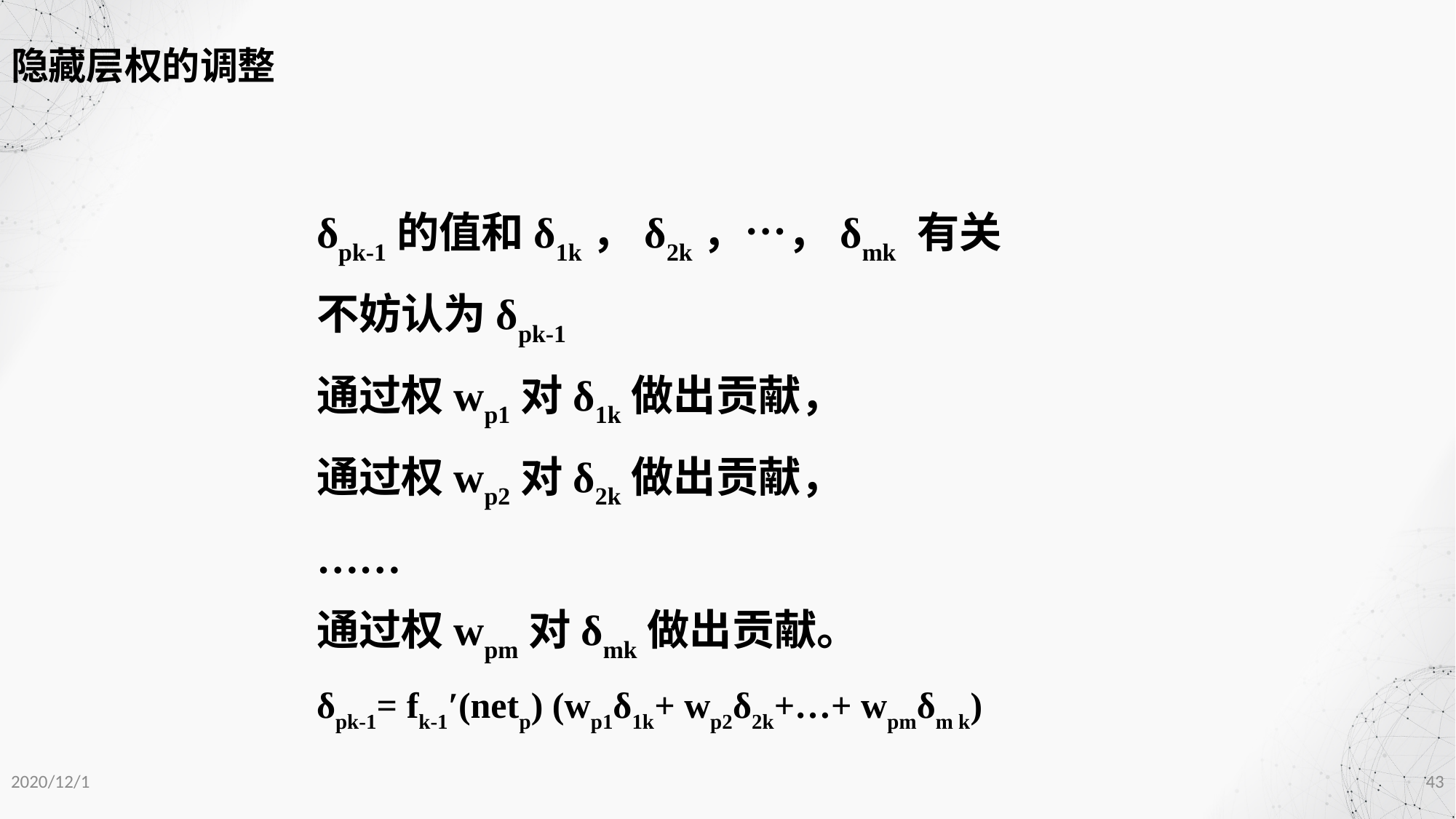

隐藏层权的调整
δpk-1的值和δ1k，δ2k，…，δmk 有关
不妨认为δpk-1
通过权wp1对δ1k做出贡献，
通过权wp2对δ2k做出贡献，
……
通过权wpm对δmk做出贡献。
δpk-1= fk-1′(netp) (wp1δ1k+ wp2δ2k+…+ wpmδm k)
2020/12/1
43